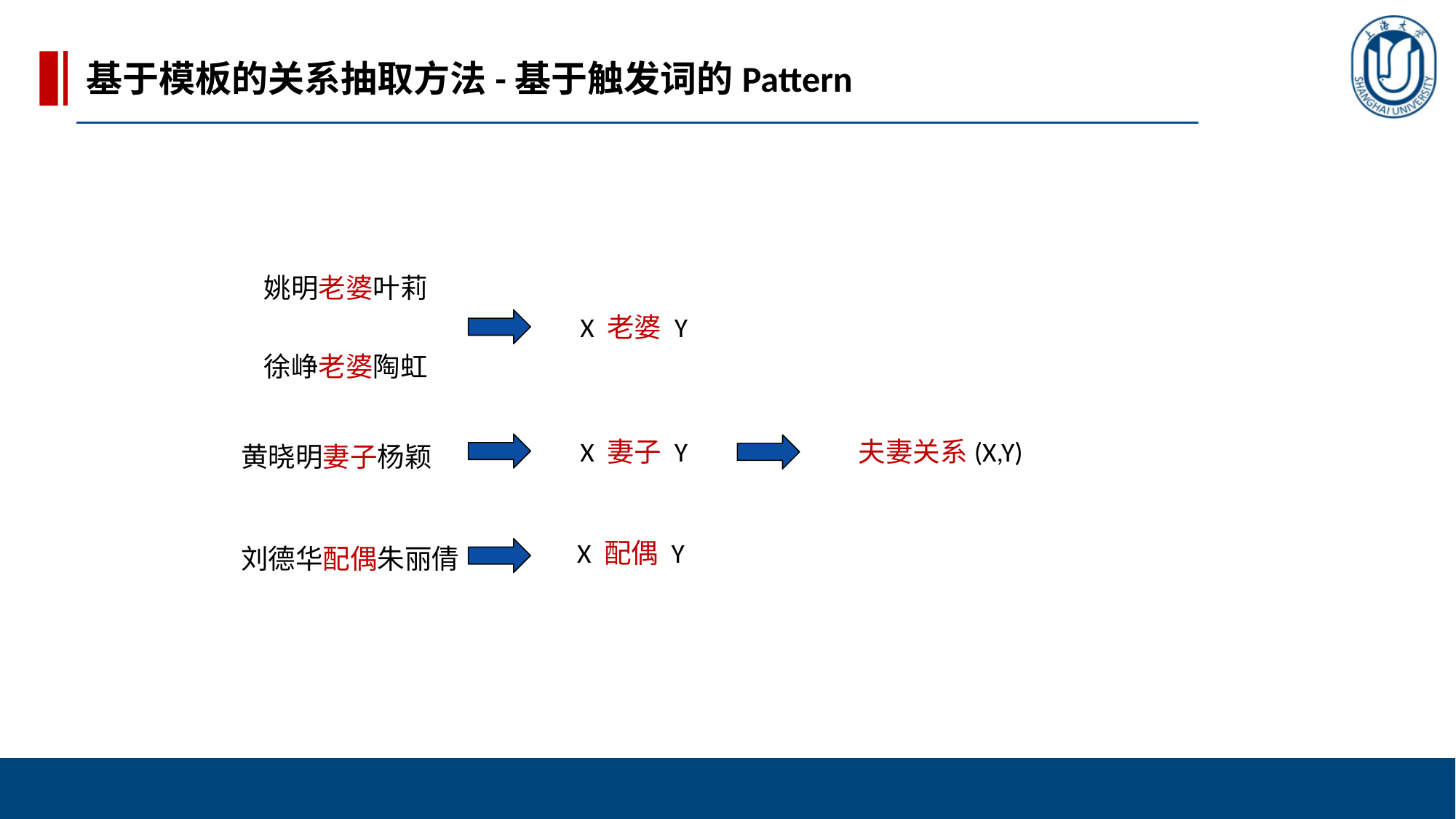

基于模板的关系抽取方法-基于触发词的Pattern
姚明老婆叶莉
X 老婆 Y

徐峥老婆陶虹
X 妻子 Y
夫妻关系(X,Y)
黄晓明妻子杨颖

X 配偶 Y
刘德华配偶朱丽倩

42